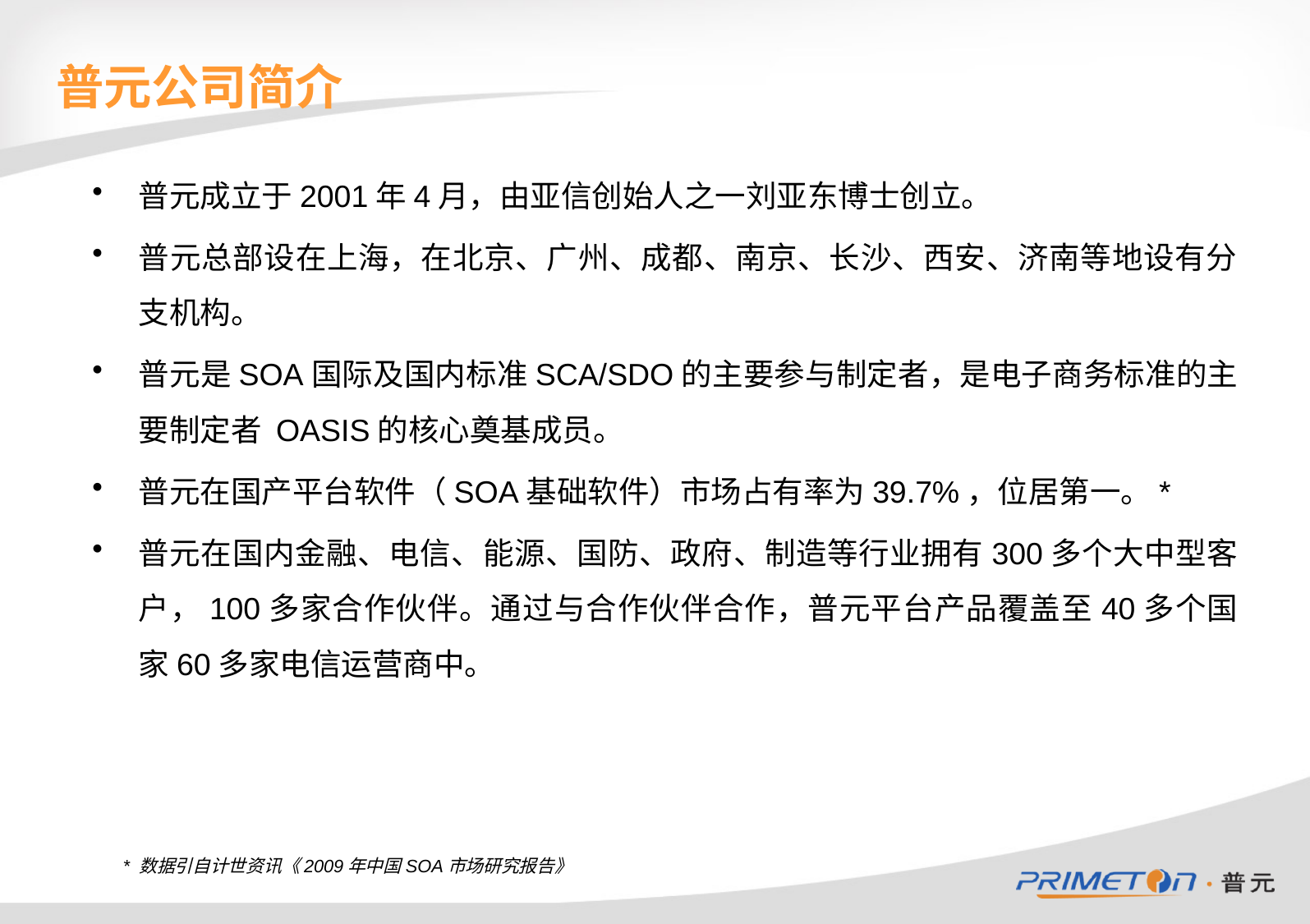

# 普元公司简介
普元成立于2001年4月，由亚信创始人之一刘亚东博士创立。
普元总部设在上海，在北京、广州、成都、南京、长沙、西安、济南等地设有分支机构。
普元是SOA国际及国内标准SCA/SDO的主要参与制定者，是电子商务标准的主要制定者 OASIS的核心奠基成员。
普元在国产平台软件（SOA基础软件）市场占有率为39.7%，位居第一。*
普元在国内金融、电信、能源、国防、政府、制造等行业拥有300多个大中型客户，100多家合作伙伴。通过与合作伙伴合作，普元平台产品覆盖至40多个国家60多家电信运营商中。

* 数据引自计世资讯《2009年中国SOA市场研究报告》